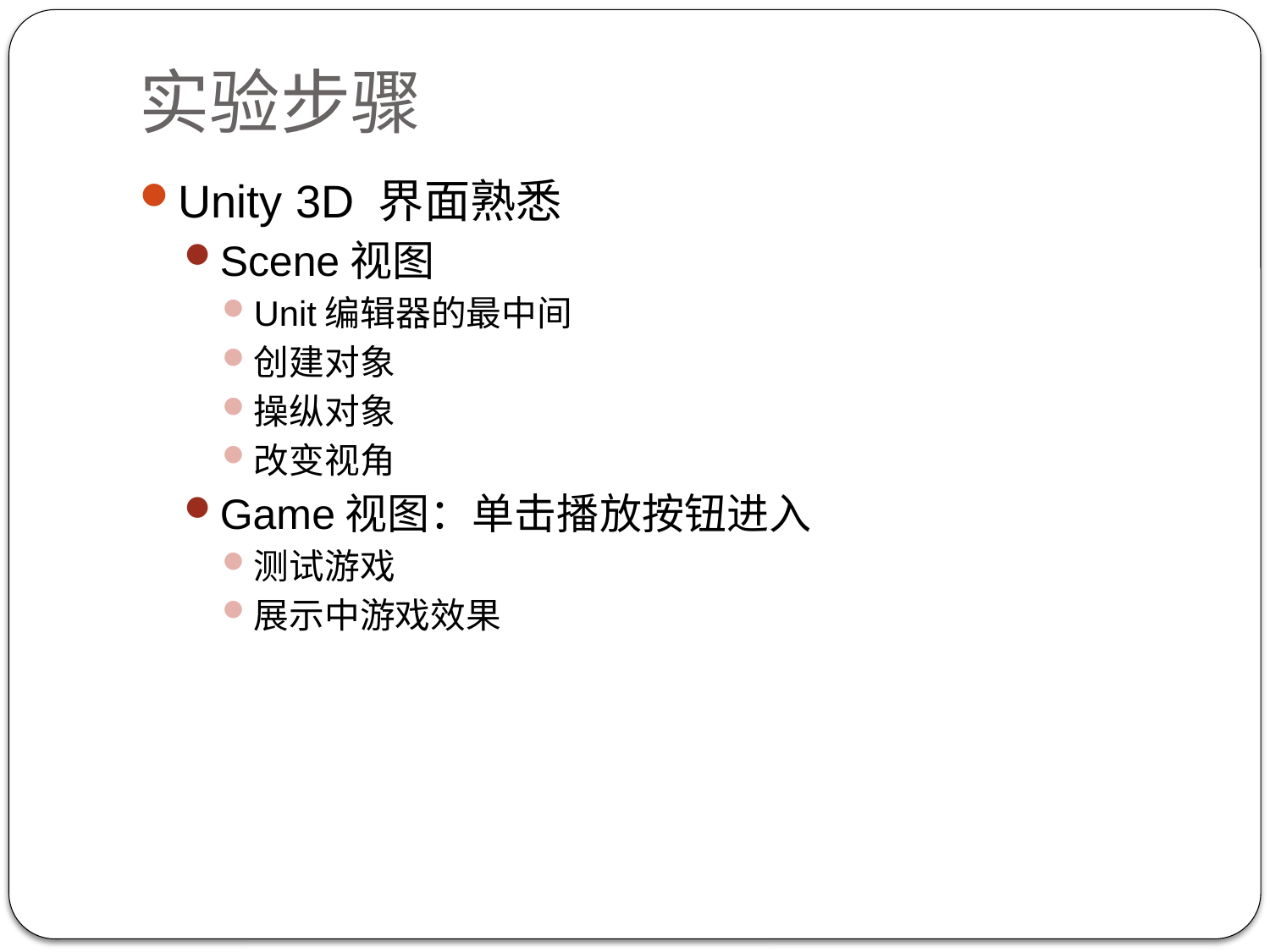

# 实验步骤
Unity 3D 界面熟悉
Scene视图
Unit编辑器的最中间
创建对象
操纵对象
改变视角
Game视图：单击播放按钮进入
测试游戏
展示中游戏效果